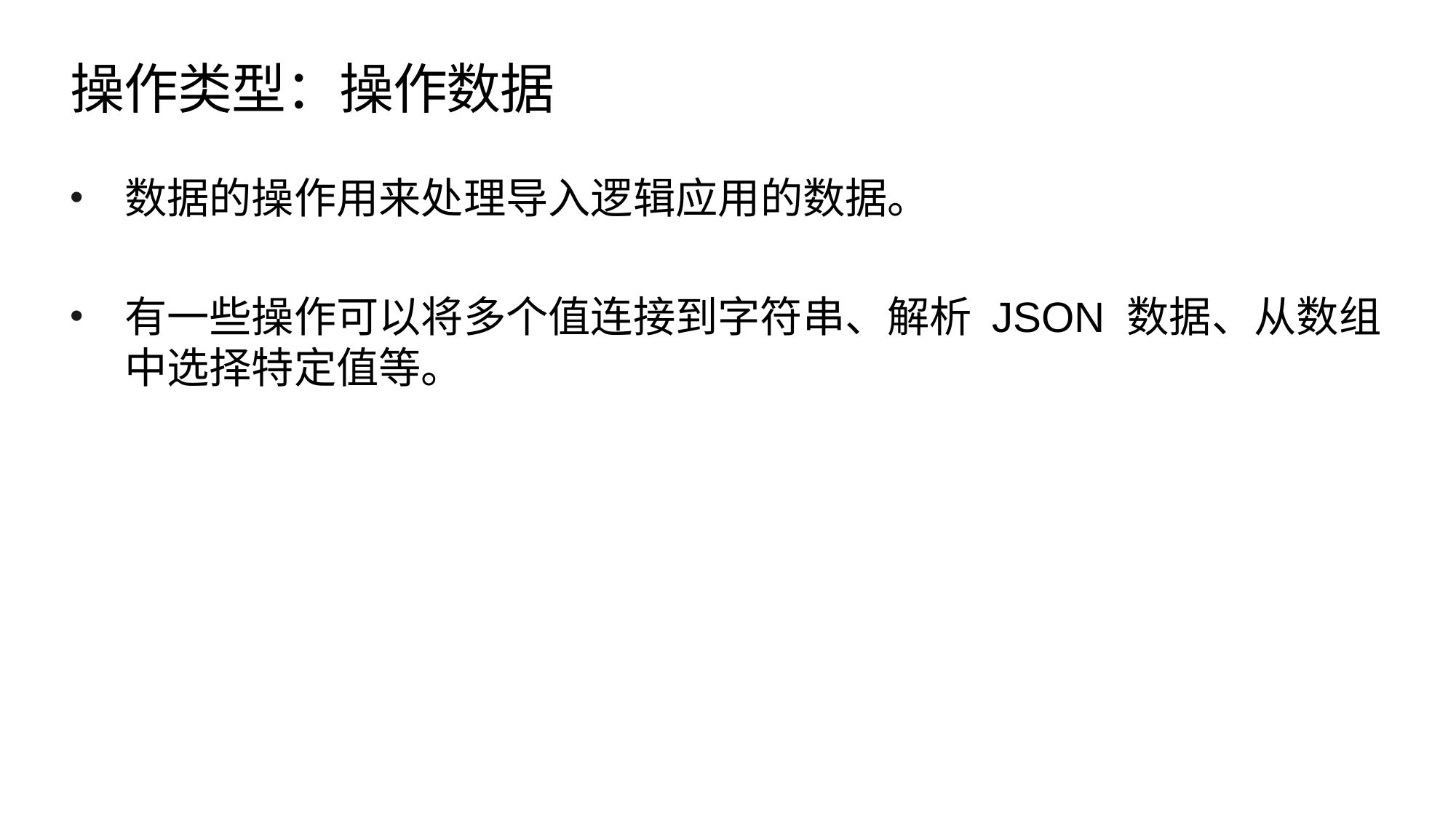

# 操作类型：操作数据
数据的操作用来处理导入逻辑应用的数据。

有一些操作可以将多个值连接到字符串、解析 JSON 数据、从数组中选择特定值等。